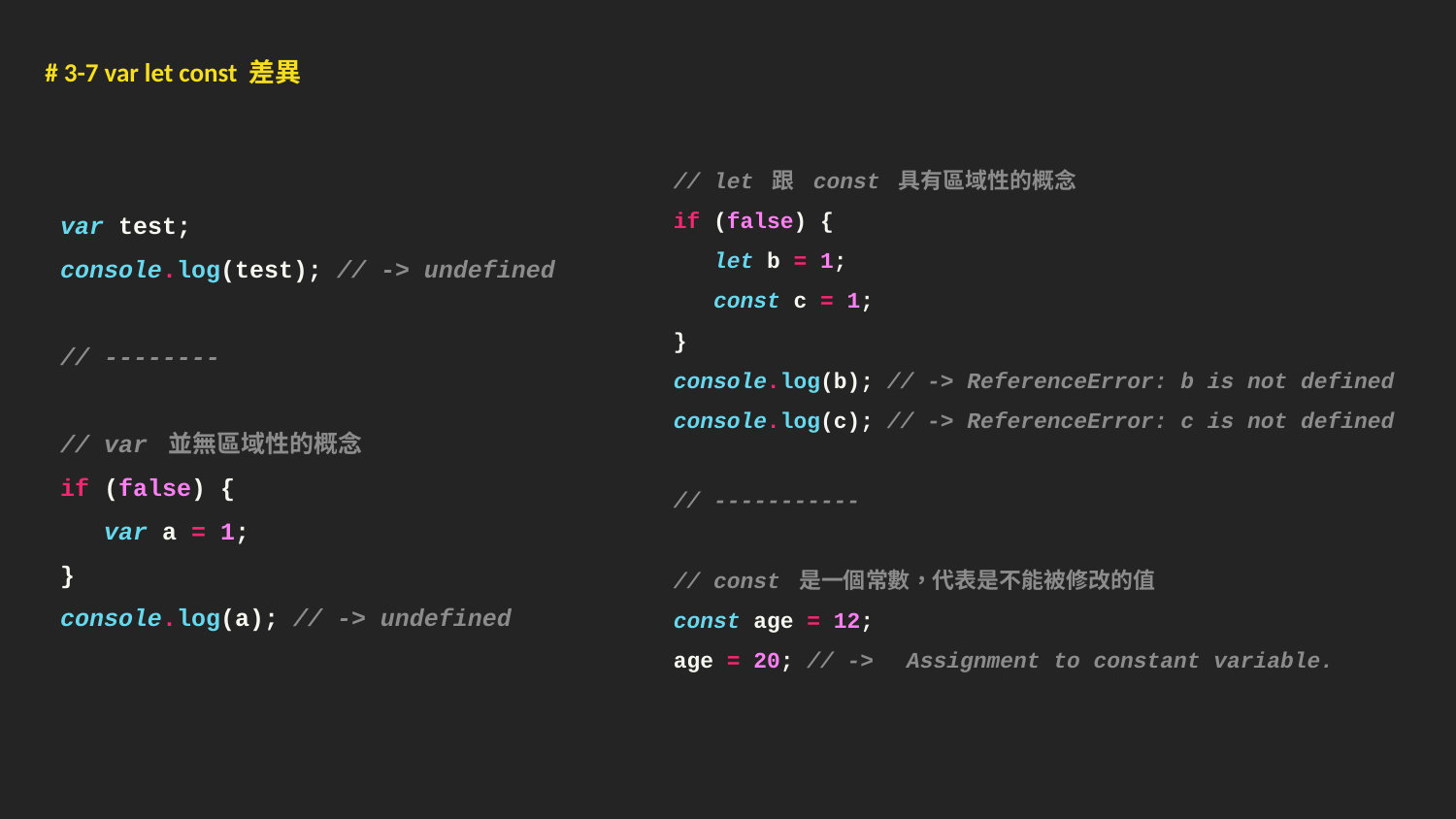

# 3-7 var let const 差異
// let 跟 const 具有區域性的概念
if (false) {
   let b = 1;
   const c = 1;
}
console.log(b); // -> ReferenceError: b is not defined
console.log(c); // -> ReferenceError: c is not defined

// -----------

// const 是一個常數，代表是不能被修改的值
const age = 12;
age = 20; // ->　Assignment to constant variable.
var test;
console.log(test); // -> undefined

// --------

// var 並無區域性的概念
if (false) {
   var a = 1;
}
console.log(a); // -> undefined